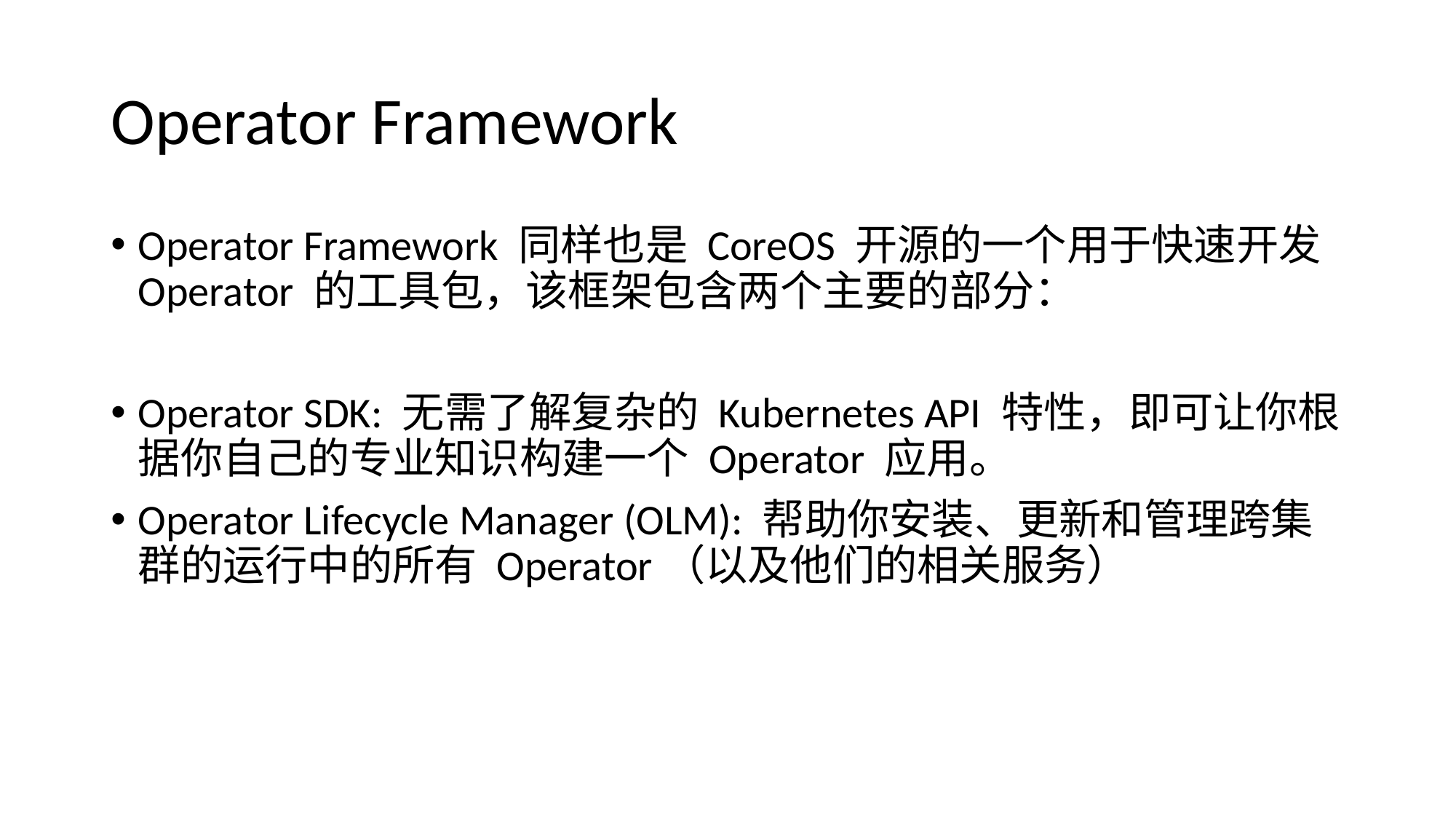

# Operator Framework
Operator Framework 同样也是 CoreOS 开源的一个用于快速开发 Operator 的工具包，该框架包含两个主要的部分：

Operator SDK: 无需了解复杂的 Kubernetes API 特性，即可让你根据你自己的专业知识构建一个 Operator 应用。
Operator Lifecycle Manager (OLM): 帮助你安装、更新和管理跨集群的运行中的所有 Operator（以及他们的相关服务）